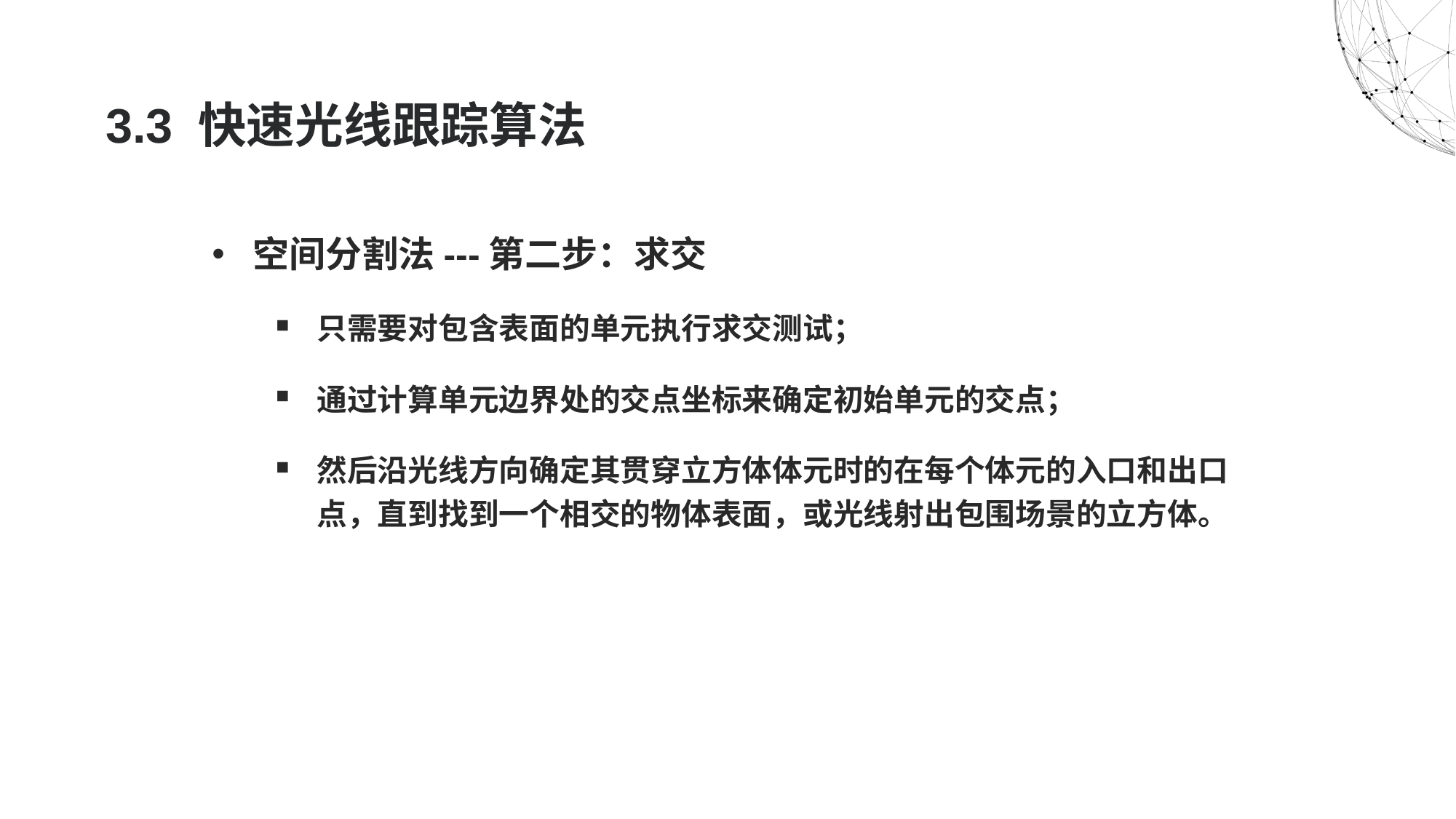

# 3.3 快速光线跟踪算法
空间分割法---第二步：求交
只需要对包含表面的单元执行求交测试；
通过计算单元边界处的交点坐标来确定初始单元的交点；
然后沿光线方向确定其贯穿立方体体元时的在每个体元的入口和出口点，直到找到一个相交的物体表面，或光线射出包围场景的立方体。